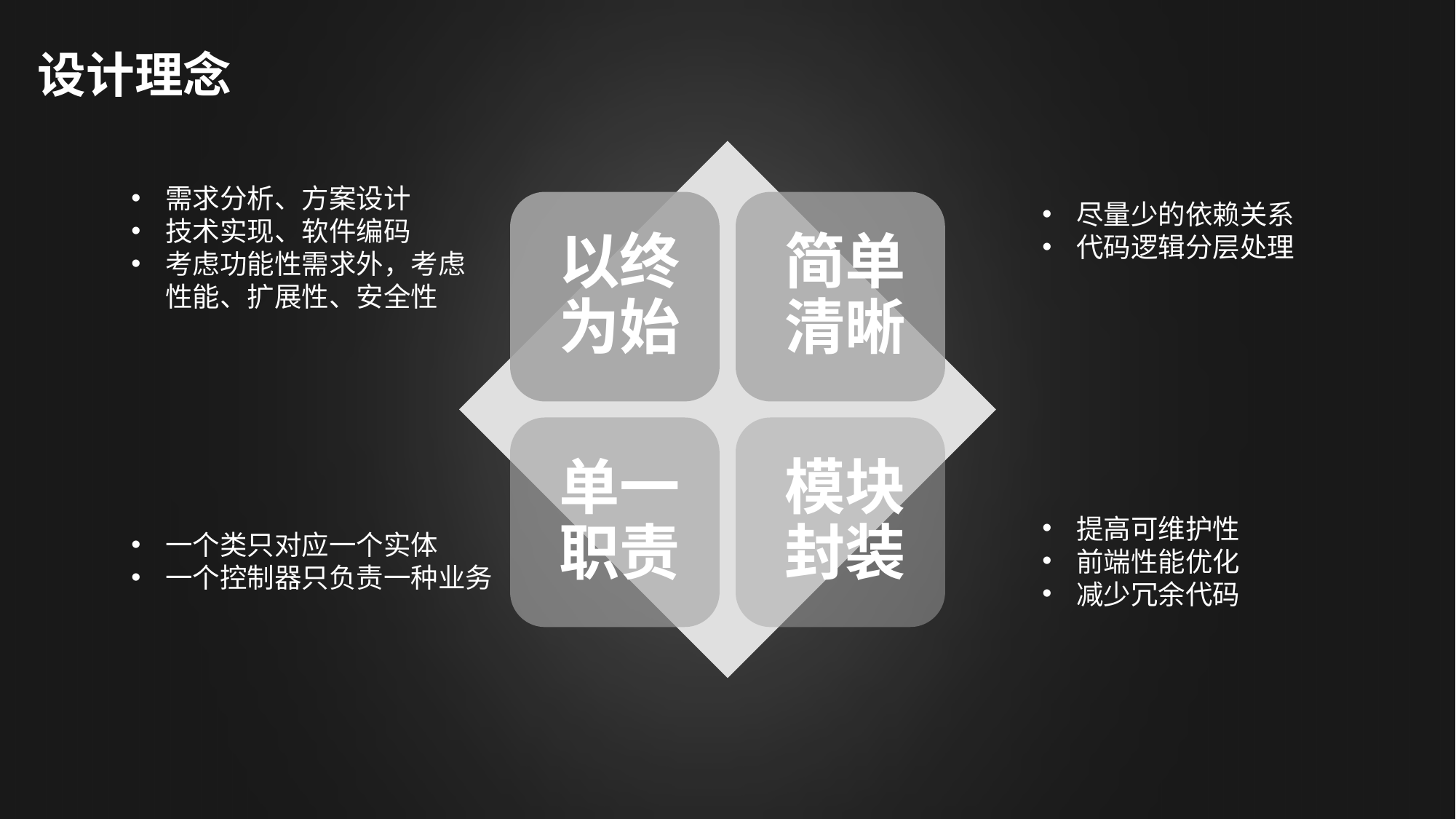

# 设计理念

需求分析、方案设计
技术实现、软件编码
考虑功能性需求外，考虑性能、扩展性、安全性
尽量少的依赖关系
代码逻辑分层处理

以终为始
简单清晰
单一职责
模块封装
一个类只对应一个实体
一个控制器只负责一种业务
提高可维护性
前端性能优化
减少冗余代码